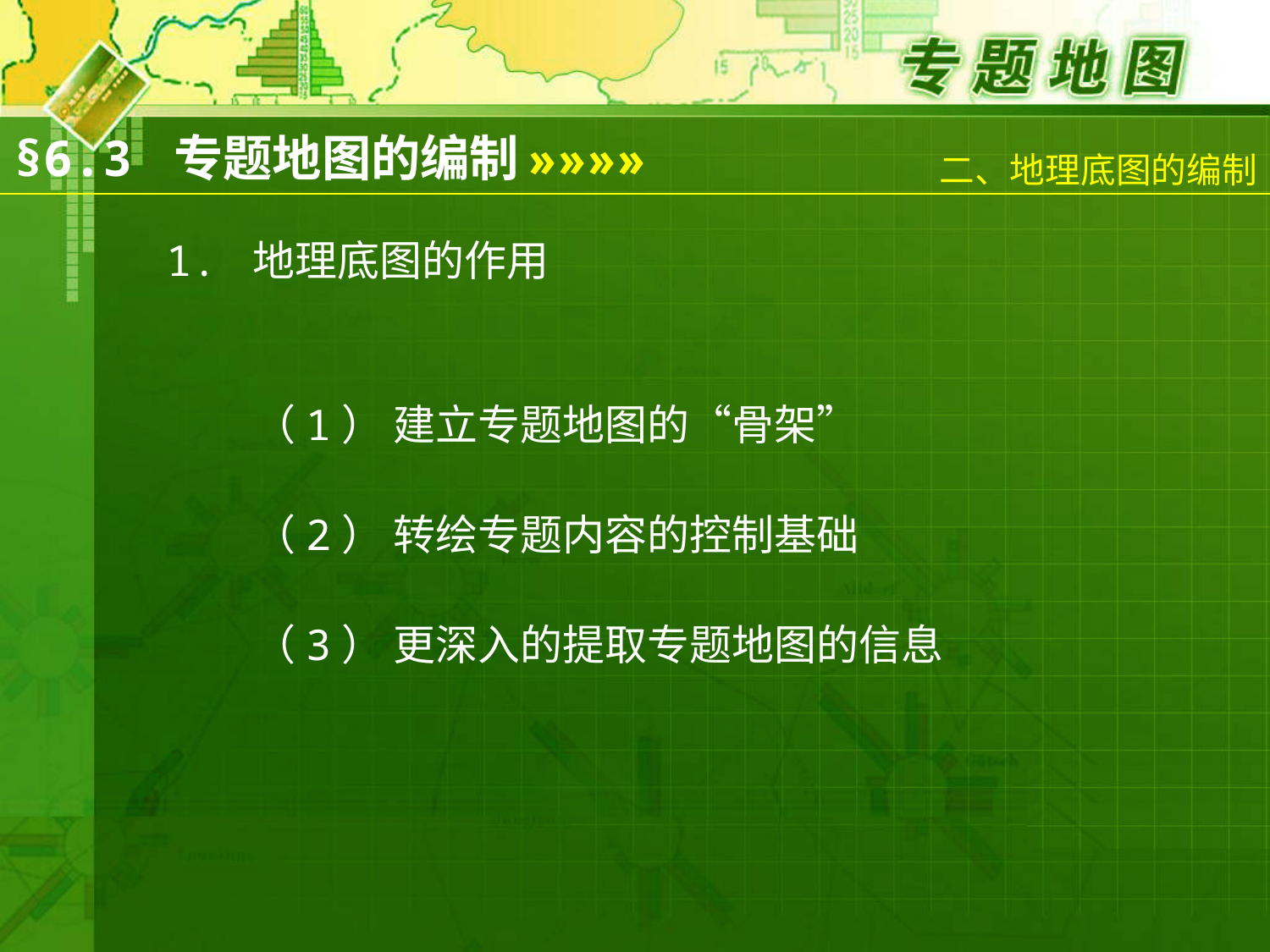

二、地理底图的编制
§6.3 专题地图的编制
»»»»
 1. 地理底图的作用
（1） 建立专题地图的“骨架”
（2） 转绘专题内容的控制基础
（3） 更深入的提取专题地图的信息